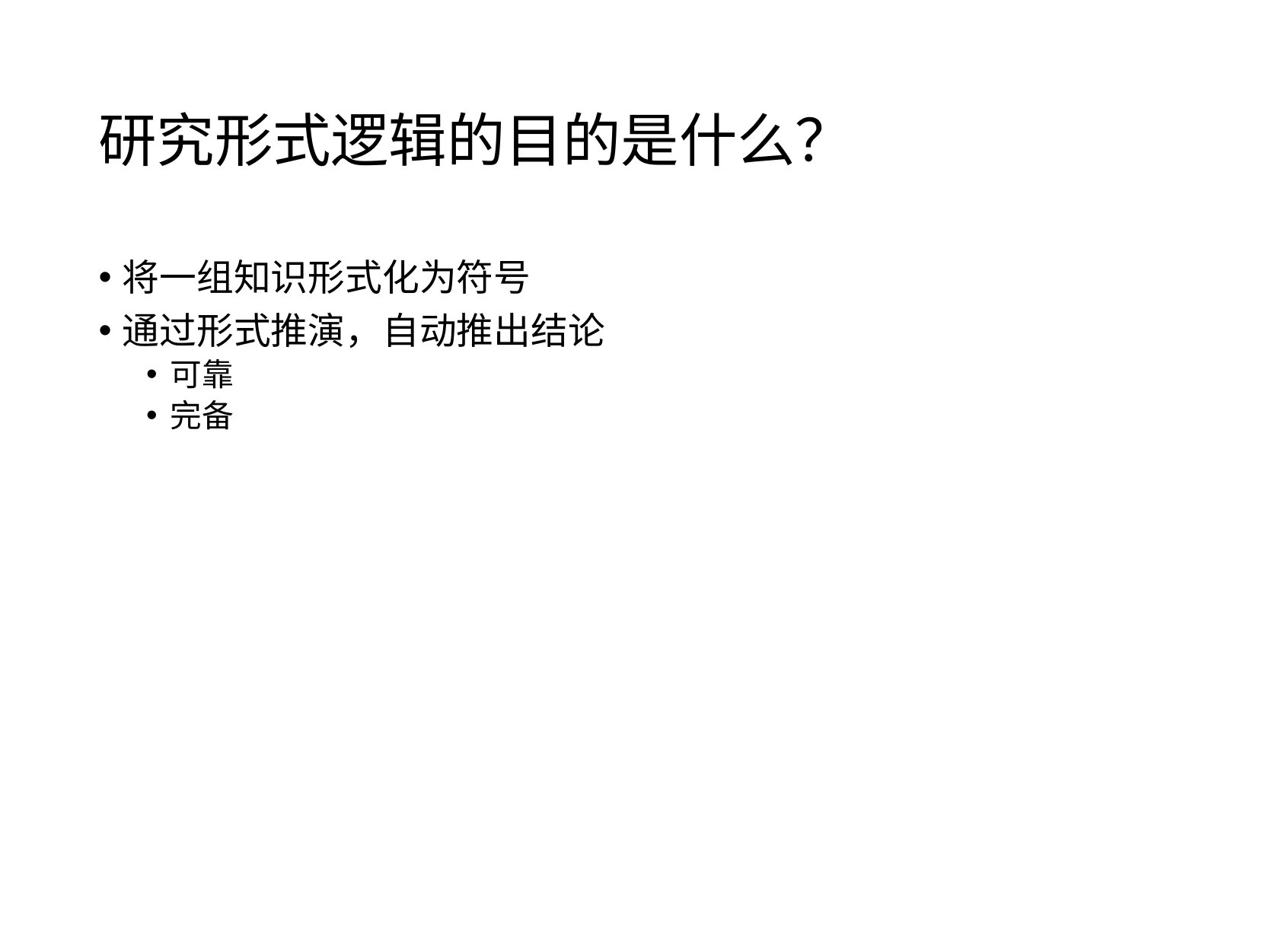

# 研究形式逻辑的目的是什么？
将一组知识形式化为符号
通过形式推演，自动推出结论
可靠
完备